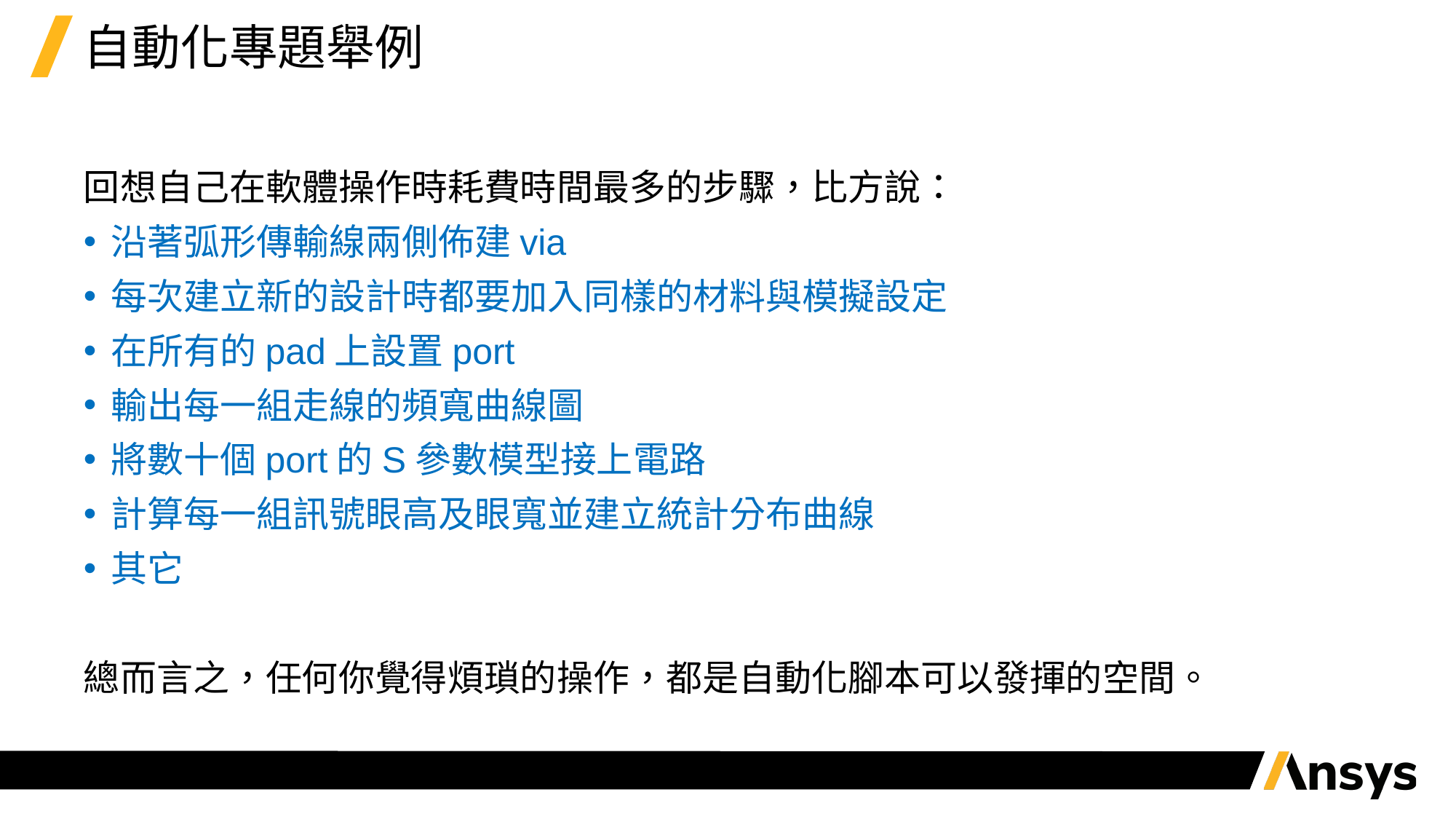

# 自動化專題舉例
回想自己在軟體操作時耗費時間最多的步驟，比方說：
沿著弧形傳輸線兩側佈建via
每次建立新的設計時都要加入同樣的材料與模擬設定
在所有的pad上設置port
輸出每一組走線的頻寬曲線圖
將數十個port的S參數模型接上電路
計算每一組訊號眼高及眼寬並建立統計分布曲線
其它

總而言之，任何你覺得煩瑣的操作，都是自動化腳本可以發揮的空間。